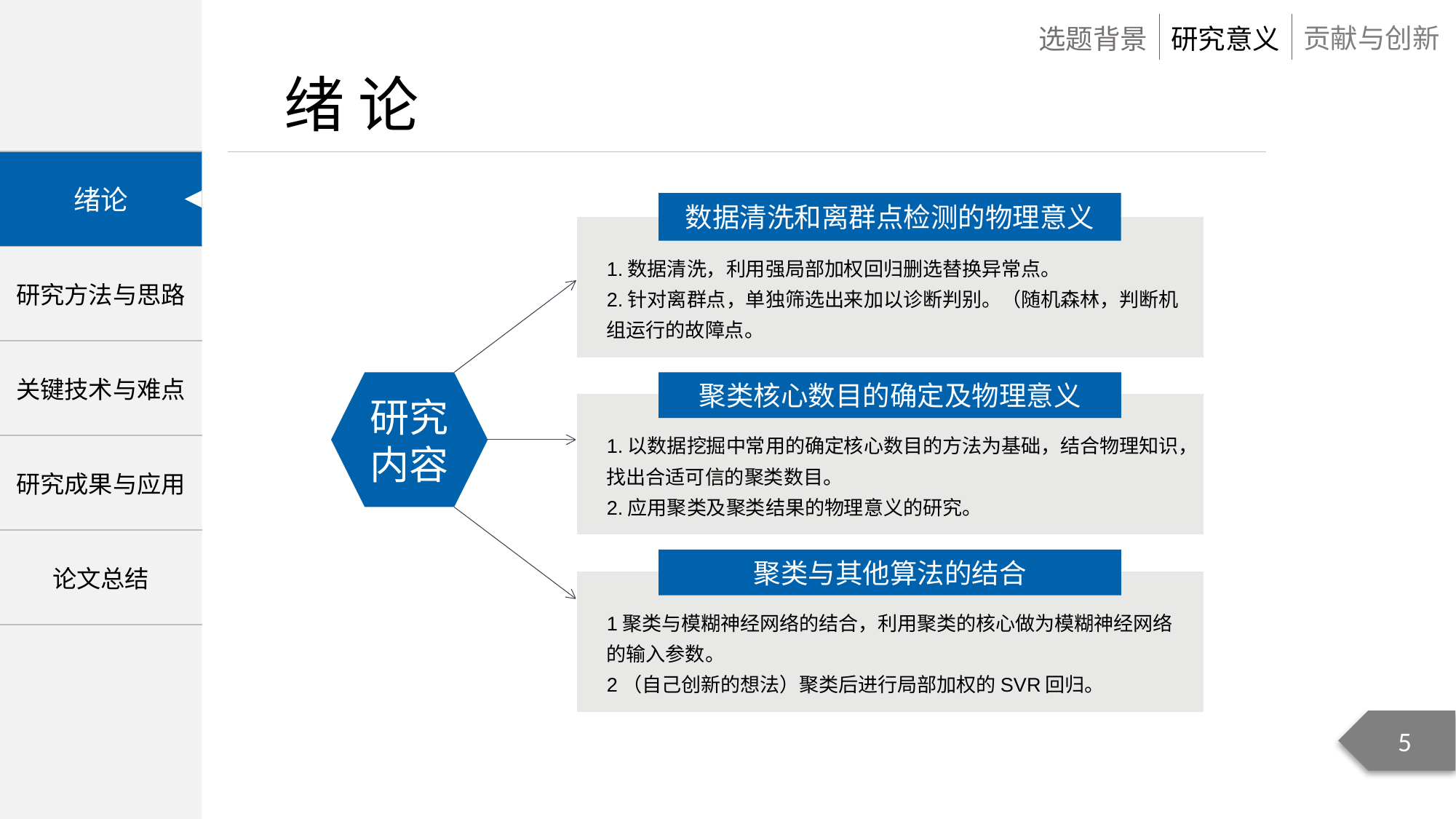

数据清洗和离群点检测的物理意义

1.数据清洗，利用强局部加权回归删选替换异常点。
2.针对离群点，单独筛选出来加以诊断判别。（随机森林，判断机组运行的故障点。
研究内容
聚类核心数目的确定及物理意义

1.以数据挖掘中常用的确定核心数目的方法为基础，结合物理知识，找出合适可信的聚类数目。
2.应用聚类及聚类结果的物理意义的研究。
聚类与其他算法的结合

1聚类与模糊神经网络的结合，利用聚类的核心做为模糊神经网络的输入参数。
2（自己创新的想法）聚类后进行局部加权的SVR回归。